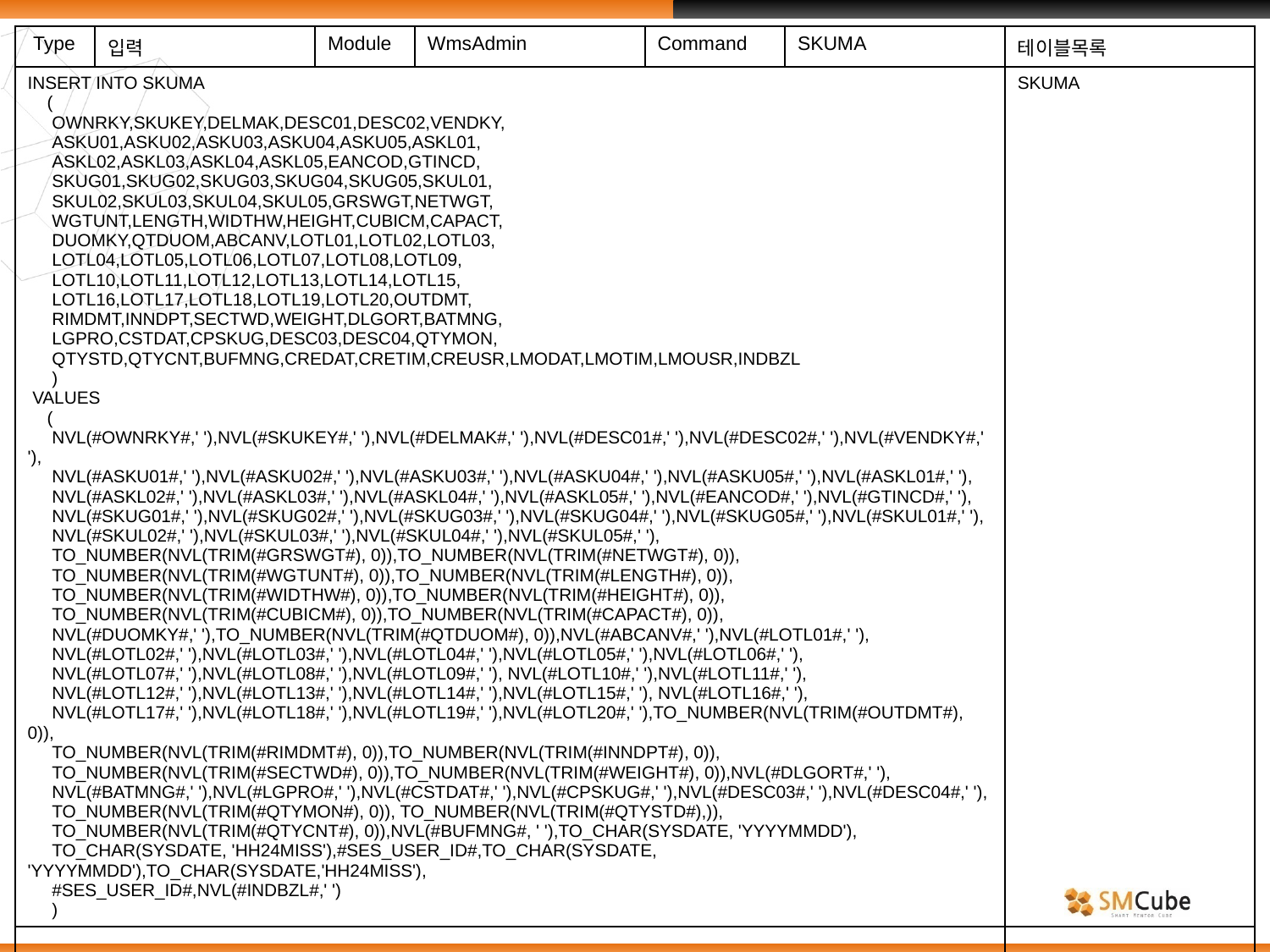

| Type | 입력 | Module | WmsAdmin | Command | SKUMA | 테이블목록 |
| --- | --- | --- | --- | --- | --- | --- |
| INSERT INTO SKUMA ( OWNRKY,SKUKEY,DELMAK,DESC01,DESC02,VENDKY, ASKU01,ASKU02,ASKU03,ASKU04,ASKU05,ASKL01, ASKL02,ASKL03,ASKL04,ASKL05,EANCOD,GTINCD, SKUG01,SKUG02,SKUG03,SKUG04,SKUG05,SKUL01, SKUL02,SKUL03,SKUL04,SKUL05,GRSWGT,NETWGT, WGTUNT,LENGTH,WIDTHW,HEIGHT,CUBICM,CAPACT, DUOMKY,QTDUOM,ABCANV,LOTL01,LOTL02,LOTL03, LOTL04,LOTL05,LOTL06,LOTL07,LOTL08,LOTL09, LOTL10,LOTL11,LOTL12,LOTL13,LOTL14,LOTL15, LOTL16,LOTL17,LOTL18,LOTL19,LOTL20,OUTDMT, RIMDMT,INNDPT,SECTWD,WEIGHT,DLGORT,BATMNG, LGPRO,CSTDAT,CPSKUG,DESC03,DESC04,QTYMON, QTYSTD,QTYCNT,BUFMNG,CREDAT,CRETIM,CREUSR,LMODAT,LMOTIM,LMOUSR,INDBZL ) VALUES ( NVL(#OWNRKY#,' '),NVL(#SKUKEY#,' '),NVL(#DELMAK#,' '),NVL(#DESC01#,' '),NVL(#DESC02#,' '),NVL(#VENDKY#,' '), NVL(#ASKU01#,' '),NVL(#ASKU02#,' '),NVL(#ASKU03#,' '),NVL(#ASKU04#,' '),NVL(#ASKU05#,' '),NVL(#ASKL01#,' '), NVL(#ASKL02#,' '),NVL(#ASKL03#,' '),NVL(#ASKL04#,' '),NVL(#ASKL05#,' '),NVL(#EANCOD#,' '),NVL(#GTINCD#,' '), NVL(#SKUG01#,' '),NVL(#SKUG02#,' '),NVL(#SKUG03#,' '),NVL(#SKUG04#,' '),NVL(#SKUG05#,' '),NVL(#SKUL01#,' '), NVL(#SKUL02#,' '),NVL(#SKUL03#,' '),NVL(#SKUL04#,' '),NVL(#SKUL05#,' '), TO\_NUMBER(NVL(TRIM(#GRSWGT#), 0)),TO\_NUMBER(NVL(TRIM(#NETWGT#), 0)), TO\_NUMBER(NVL(TRIM(#WGTUNT#), 0)),TO\_NUMBER(NVL(TRIM(#LENGTH#), 0)), TO\_NUMBER(NVL(TRIM(#WIDTHW#), 0)),TO\_NUMBER(NVL(TRIM(#HEIGHT#), 0)), TO\_NUMBER(NVL(TRIM(#CUBICM#), 0)),TO\_NUMBER(NVL(TRIM(#CAPACT#), 0)), NVL(#DUOMKY#,' '),TO\_NUMBER(NVL(TRIM(#QTDUOM#), 0)),NVL(#ABCANV#,' '),NVL(#LOTL01#,' '), NVL(#LOTL02#,' '),NVL(#LOTL03#,' '),NVL(#LOTL04#,' '),NVL(#LOTL05#,' '),NVL(#LOTL06#,' '), NVL(#LOTL07#,' '),NVL(#LOTL08#,' '),NVL(#LOTL09#,' '), NVL(#LOTL10#,' '),NVL(#LOTL11#,' '), NVL(#LOTL12#,' '),NVL(#LOTL13#,' '),NVL(#LOTL14#,' '),NVL(#LOTL15#,' '), NVL(#LOTL16#,' '), NVL(#LOTL17#,' '),NVL(#LOTL18#,' '),NVL(#LOTL19#,' '),NVL(#LOTL20#,' '),TO\_NUMBER(NVL(TRIM(#OUTDMT#), 0)), TO\_NUMBER(NVL(TRIM(#RIMDMT#), 0)),TO\_NUMBER(NVL(TRIM(#INNDPT#), 0)), TO\_NUMBER(NVL(TRIM(#SECTWD#), 0)),TO\_NUMBER(NVL(TRIM(#WEIGHT#), 0)),NVL(#DLGORT#,' '), NVL(#BATMNG#,' '),NVL(#LGPRO#,' '),NVL(#CSTDAT#,' '),NVL(#CPSKUG#,' '),NVL(#DESC03#,' '),NVL(#DESC04#,' '), TO\_NUMBER(NVL(TRIM(#QTYMON#), 0)), TO\_NUMBER(NVL(TRIM(#QTYSTD#),)), TO\_NUMBER(NVL(TRIM(#QTYCNT#), 0)),NVL(#BUFMNG#, ' '),TO\_CHAR(SYSDATE, 'YYYYMMDD'), TO\_CHAR(SYSDATE, 'HH24MISS'),#SES\_USER\_ID#,TO\_CHAR(SYSDATE, 'YYYYMMDD'),TO\_CHAR(SYSDATE,'HH24MISS'), #SES\_USER\_ID#,NVL(#INDBZL#,' ') ) |  |  |  |  |  | SKUMA |
|  |  |  |  |  |  |  |